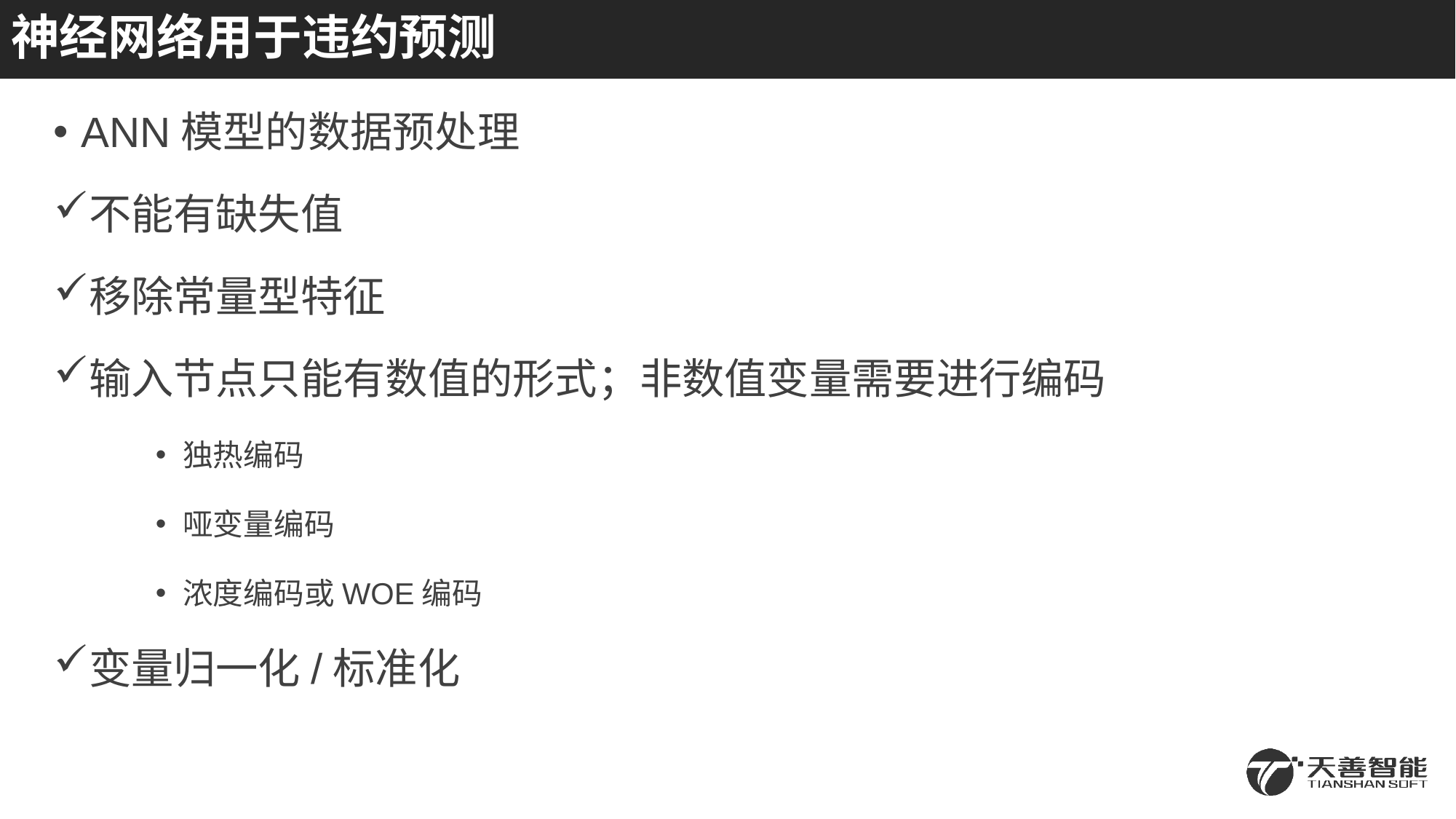

# 神经网络用于违约预测
ANN模型的数据预处理
不能有缺失值
移除常量型特征
输入节点只能有数值的形式；非数值变量需要进行编码
独热编码
哑变量编码
浓度编码或WOE编码
变量归一化/标准化